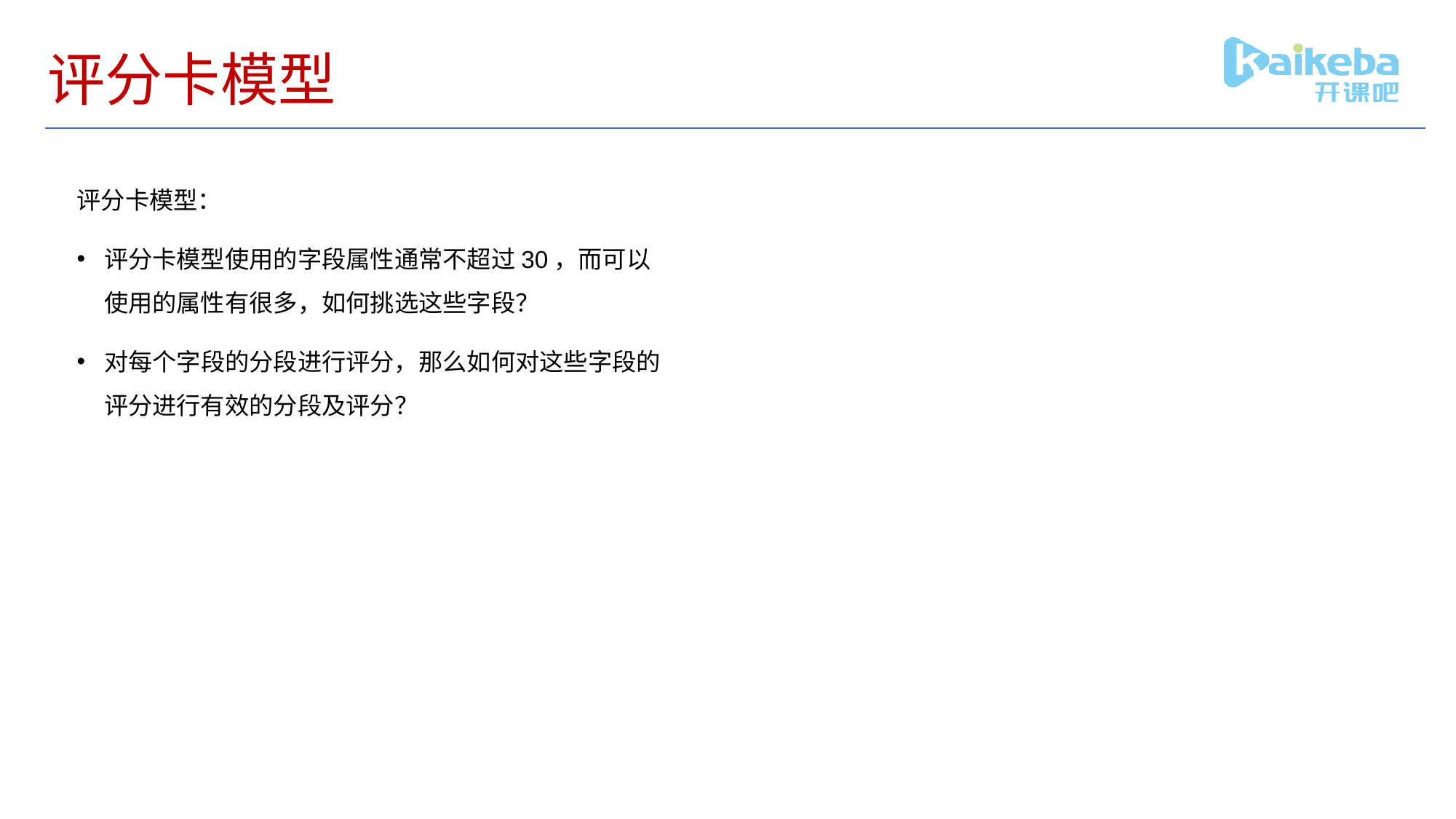

# 评分卡模型
评分卡模型：
评分卡模型使用的字段属性通常不超过30，而可以使用的属性有很多，如何挑选这些字段？
对每个字段的分段进行评分，那么如何对这些字段的评分进行有效的分段及评分？